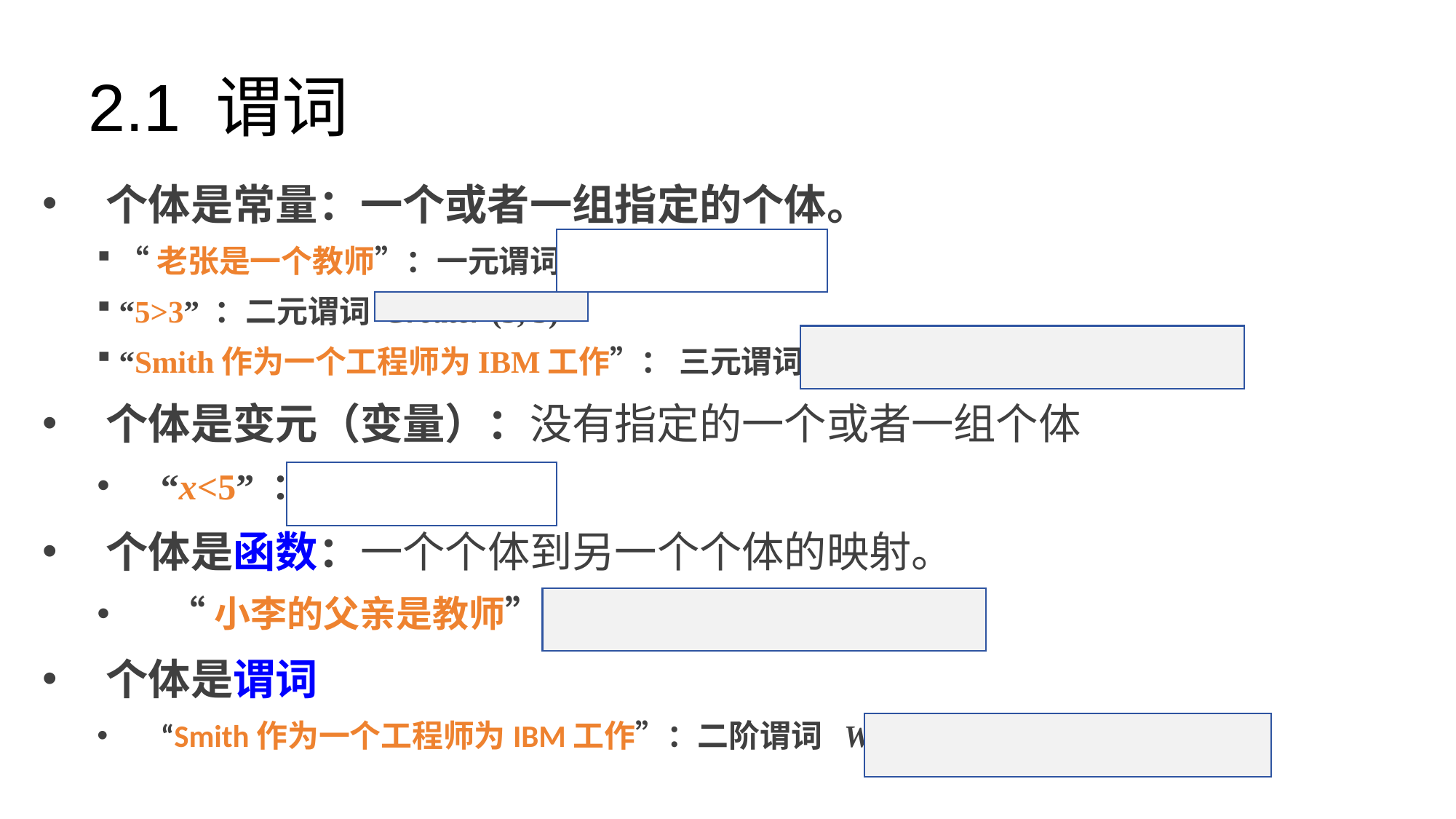

# 2.1 谓词
个体是常量：一个或者一组指定的个体。
 “老张是一个教师”：一元谓词 Teacher (Zhang)
 “5>3” ：二元谓词 Greater (5, 3)
 “Smith作为一个工程师为IBM工作”： 三元谓词 Works (Smith, IBM, engineer)
个体是变元（变量）：没有指定的一个或者一组个体
“x<5” ：Less(x, 5)
个体是函数：一个个体到另一个个体的映射。
 “小李的父亲是教师”：Teacher (father (Li) )
个体是谓词
“Smith作为一个工程师为IBM工作”：二阶谓词  Works (engineer (Smith), IBM)